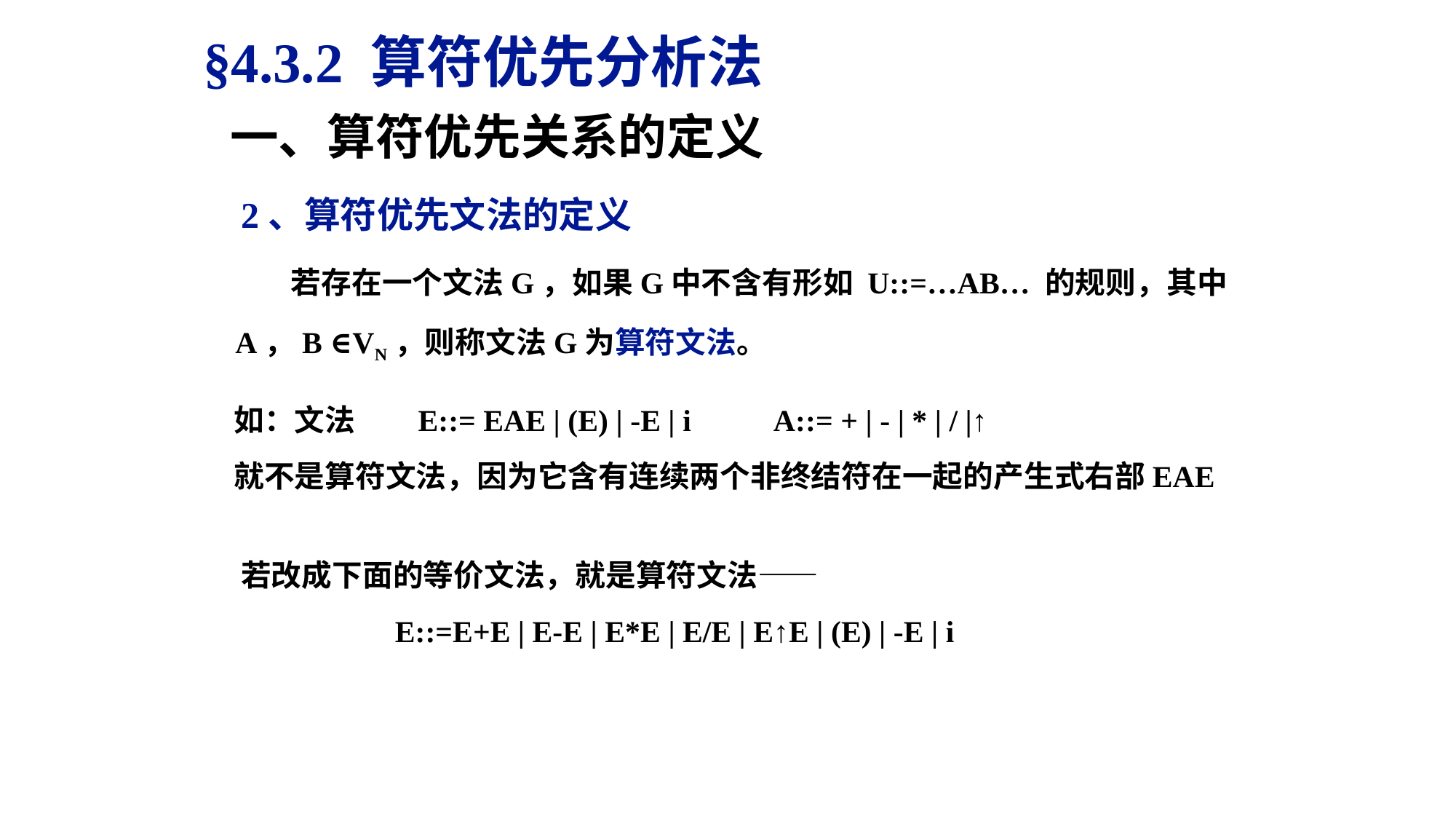

§4.3.2 算符优先分析法
一、算符优先关系的定义
2、算符优先文法的定义
       若存在一个文法G，如果G中不含有形如 U::=…AB… 的规则，其中A，B ∈VN，则称文法G为算符文法。
如：文法        E::= EAE | (E) | -E | i           A::= + | - | * | / |↑
就不是算符文法，因为它含有连续两个非终结符在一起的产生式右部EAE
 若改成下面的等价文法，就是算符文法——
                      E::=E+E | E-E | E*E | E/E | E↑E | (E) | -E | i